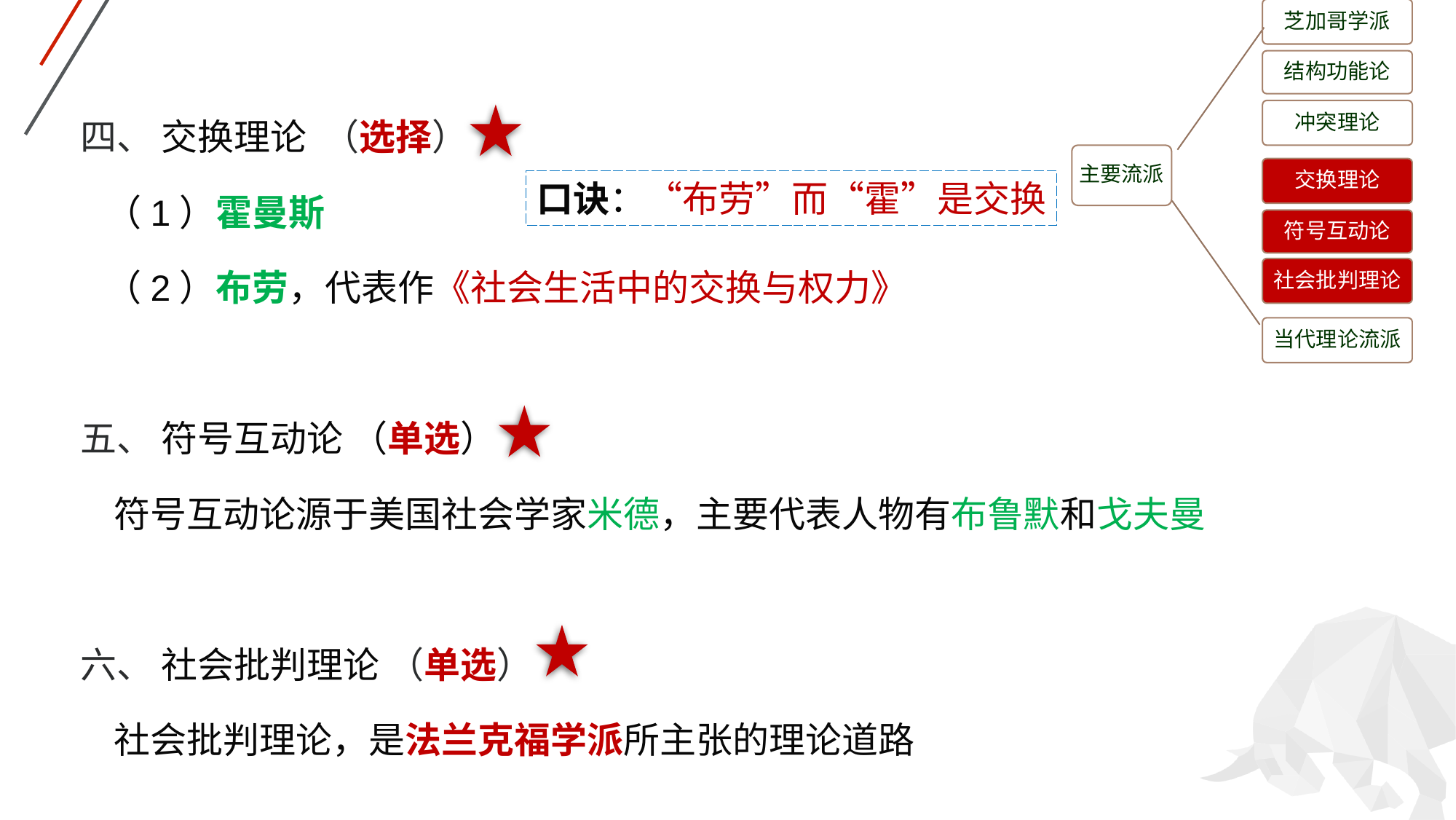

芝加哥学派
结构功能论

冲突理论
主要流派

交换理论
符号互动论
社会批判理论
当代理论流派
1.2.5五、符号互动论
四、 交换理论  （选择）
  （1）霍曼斯
  （2）布劳，代表作《社会生活中的交换与权力》

五、 符号互动论 （单选）
   符号互动论源于美国社会学家米德，主要代表人物有布鲁默和戈夫曼

六、 社会批判理论 （单选）
   社会批判理论，是法兰克福学派所主张的理论道路

口诀：“布劳”而“霍”是交换